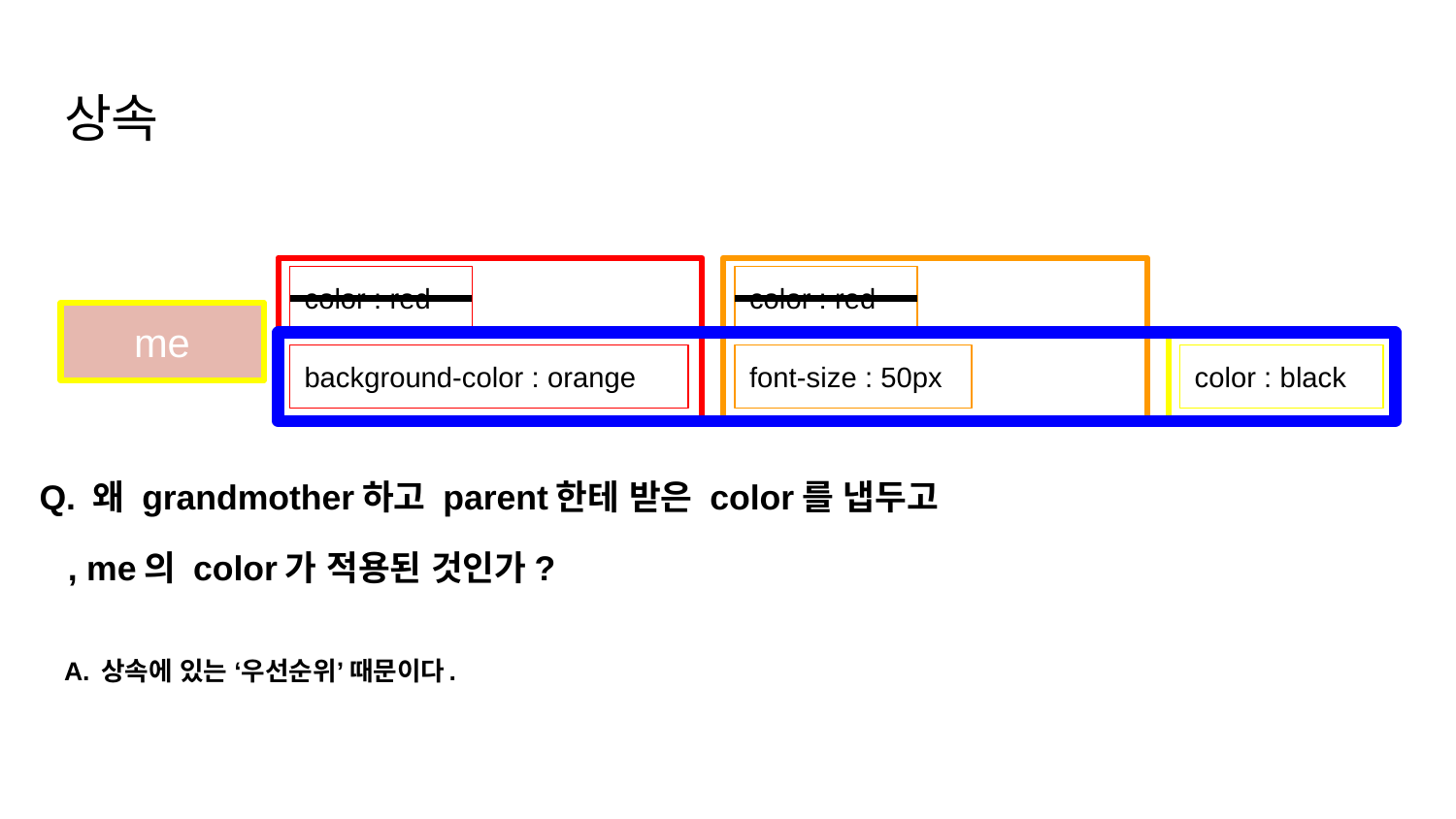

# 상속

color : red
color : red
me

background-color : orange
font-size : 50px
color : black
Q. 왜 grandmother하고 parent한테 받은 color를 냅두고
   , me의 color가 적용된 것인가?
A. 상속에 있는 ‘우선순위’ 때문이다.